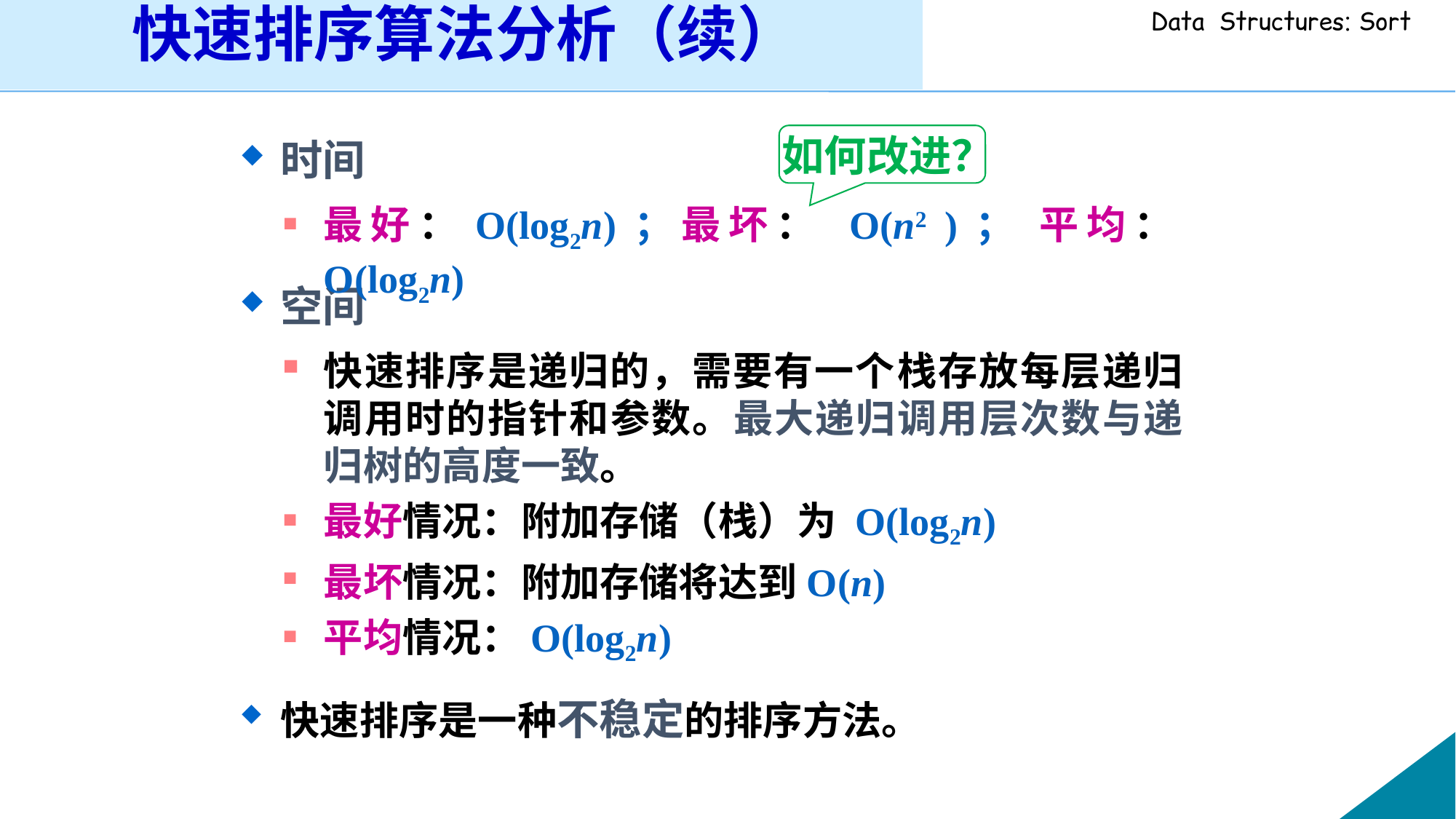

快速排序算法分析（续）
如何改进？
时间
最好：O(log2n)；最坏： O(n2 )； 平均：O(log2n)
空间
快速排序是递归的，需要有一个栈存放每层递归调用时的指针和参数。最大递归调用层次数与递归树的高度一致。
最好情况：附加存储（栈）为 O(log2n)
最坏情况：附加存储将达到O(n)
平均情况：O(log2n)
快速排序是一种不稳定的排序方法。